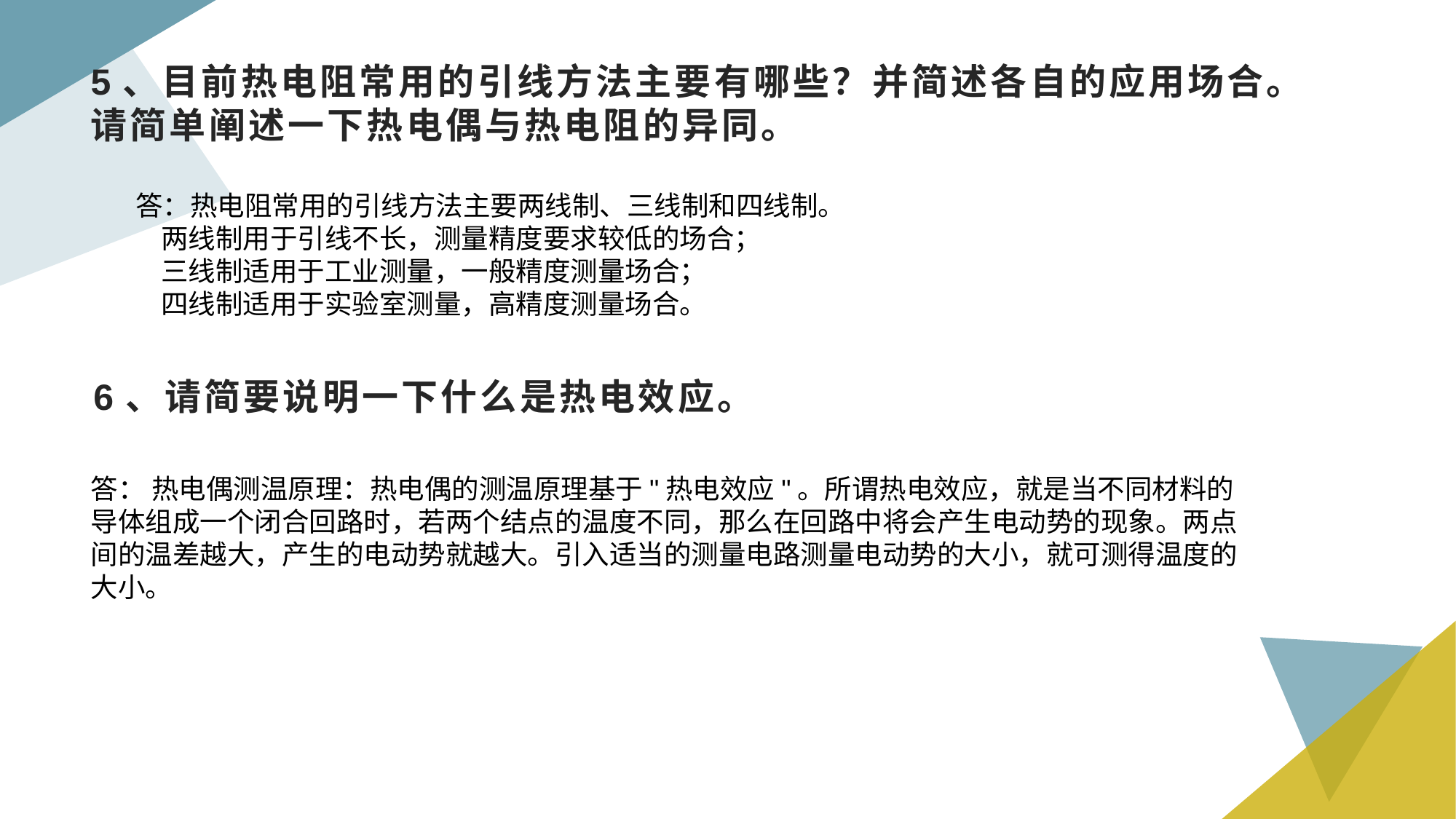

# 5、目前热电阻常用的引线方法主要有哪些？并简述各自的应用场合。 请简单阐述一下热电偶与热电阻的异同。
答：热电阻常用的引线方法主要两线制、三线制和四线制。
   两线制用于引线不长，测量精度要求较低的场合；
   三线制适用于工业测量，一般精度测量场合；
   四线制适用于实验室测量，高精度测量场合。

6、请简要说明一下什么是热电效应。
答： 热电偶测温原理：热电偶的测温原理基于"热电效应"。所谓热电效应，就是当不同材料的导体组成一个闭合回路时，若两个结点的温度不同，那么在回路中将会产生电动势的现象。两点间的温差越大，产生的电动势就越大。引入适当的测量电路测量电动势的大小，就可测得温度的大小。